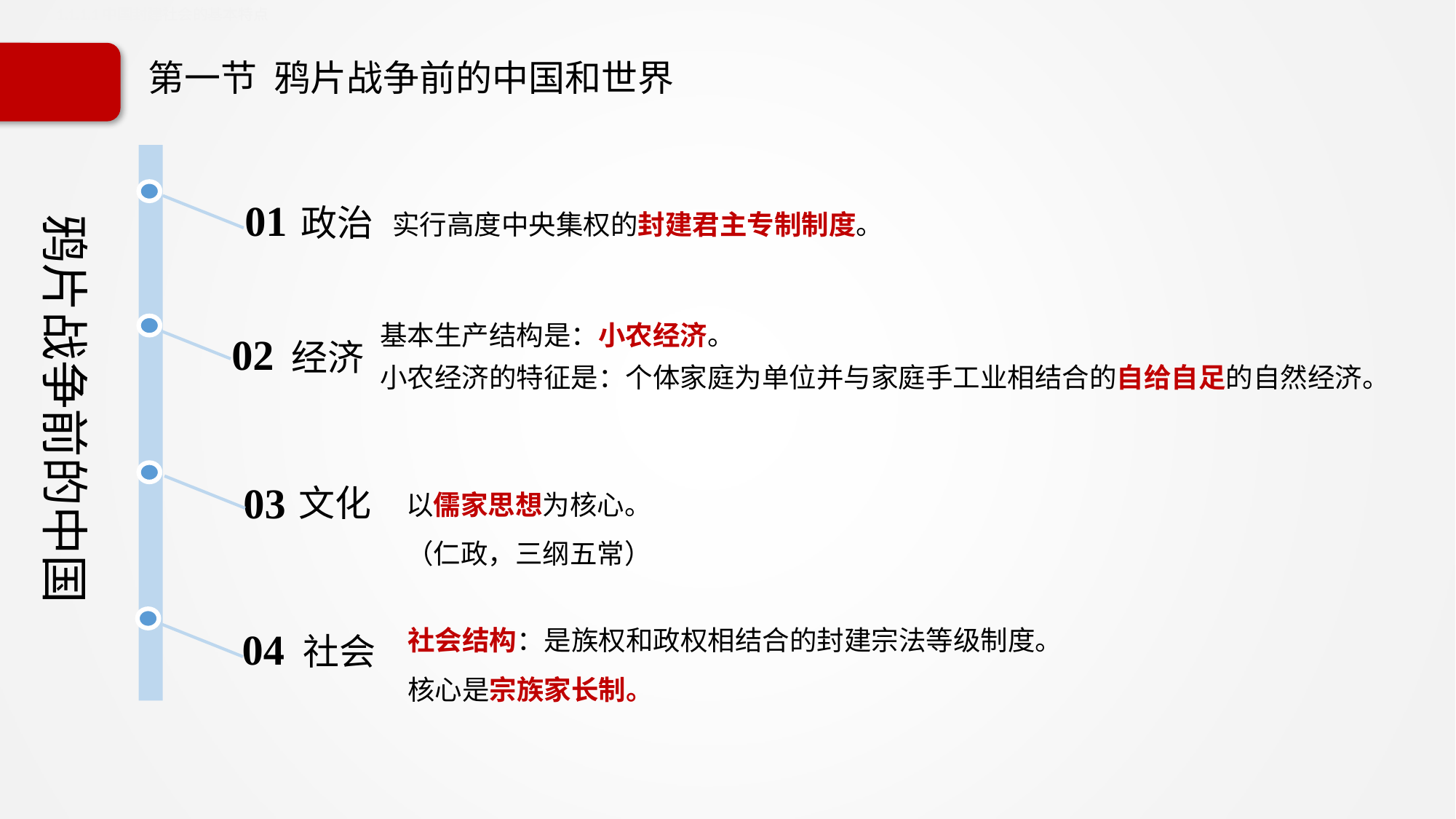

1.1.1.1中国封建社会的基本特点
第一节  鸦片战争前的中国和世界

政治
01
实行高度中央集权的封建君主专制制度。
鸦片战争前的中国
基本生产结构是：小农经济。
小农经济的特征是：个体家庭为单位并与家庭手工业相结合的自给自足的自然经济。

02
经济

以儒家思想为核心。
（仁政，三纲五常）
文化
03
社会结构：是族权和政权相结合的封建宗法等级制度。
核心是宗族家长制。

04
社会